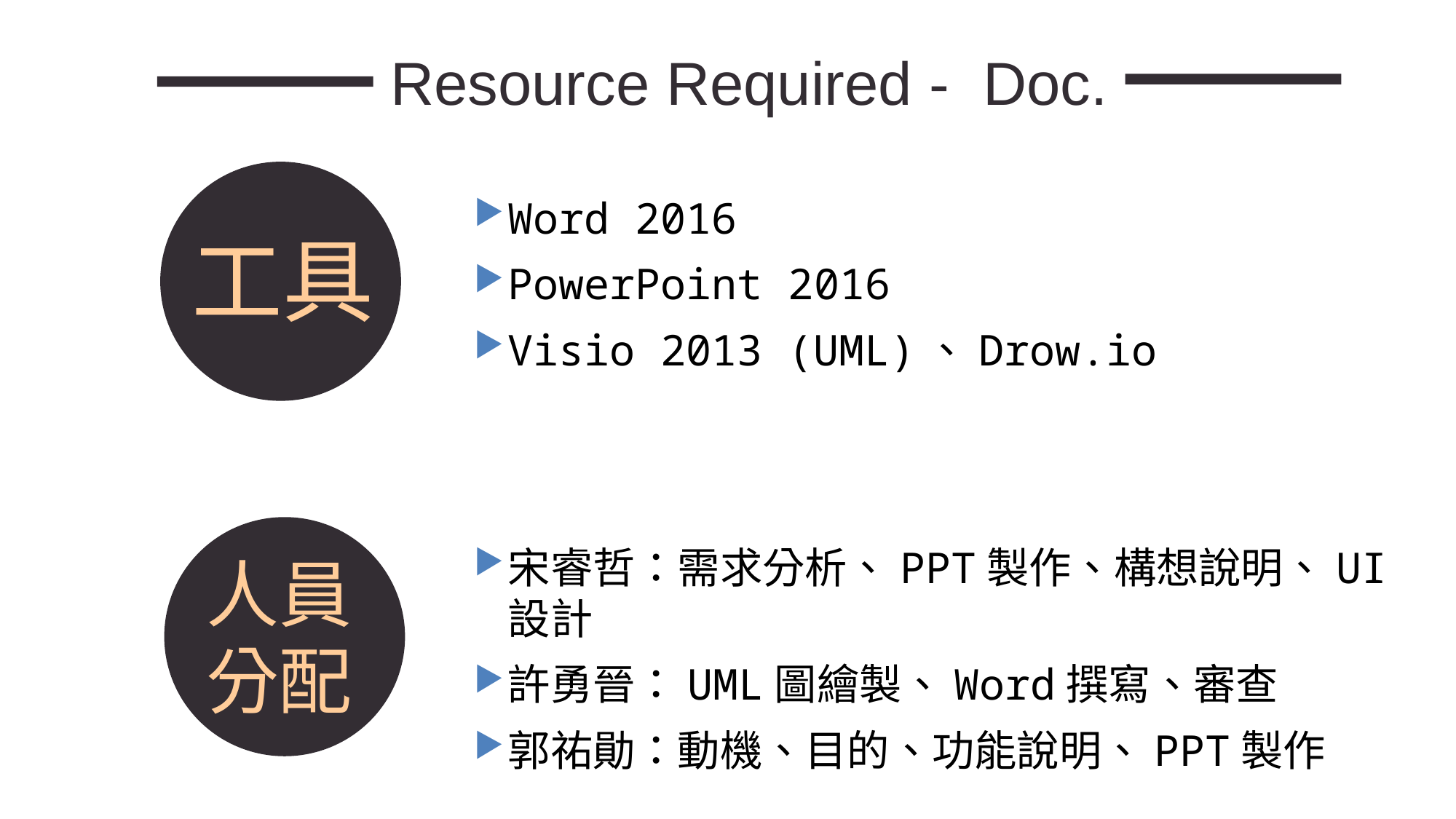

妈妈：给我一个大人的空间，长大了还您一个科学家！
Resource Required -  Doc.

Word 2016
PowerPoint 2016
Visio 2013 (UML)、Drow.io

宋睿哲：需求分析、PPT製作、構想說明、UI設計
許勇晉：UML圖繪製、Word撰寫、審查
郭祐勛：動機、目的、功能說明、PPT製作
工具

人員分配